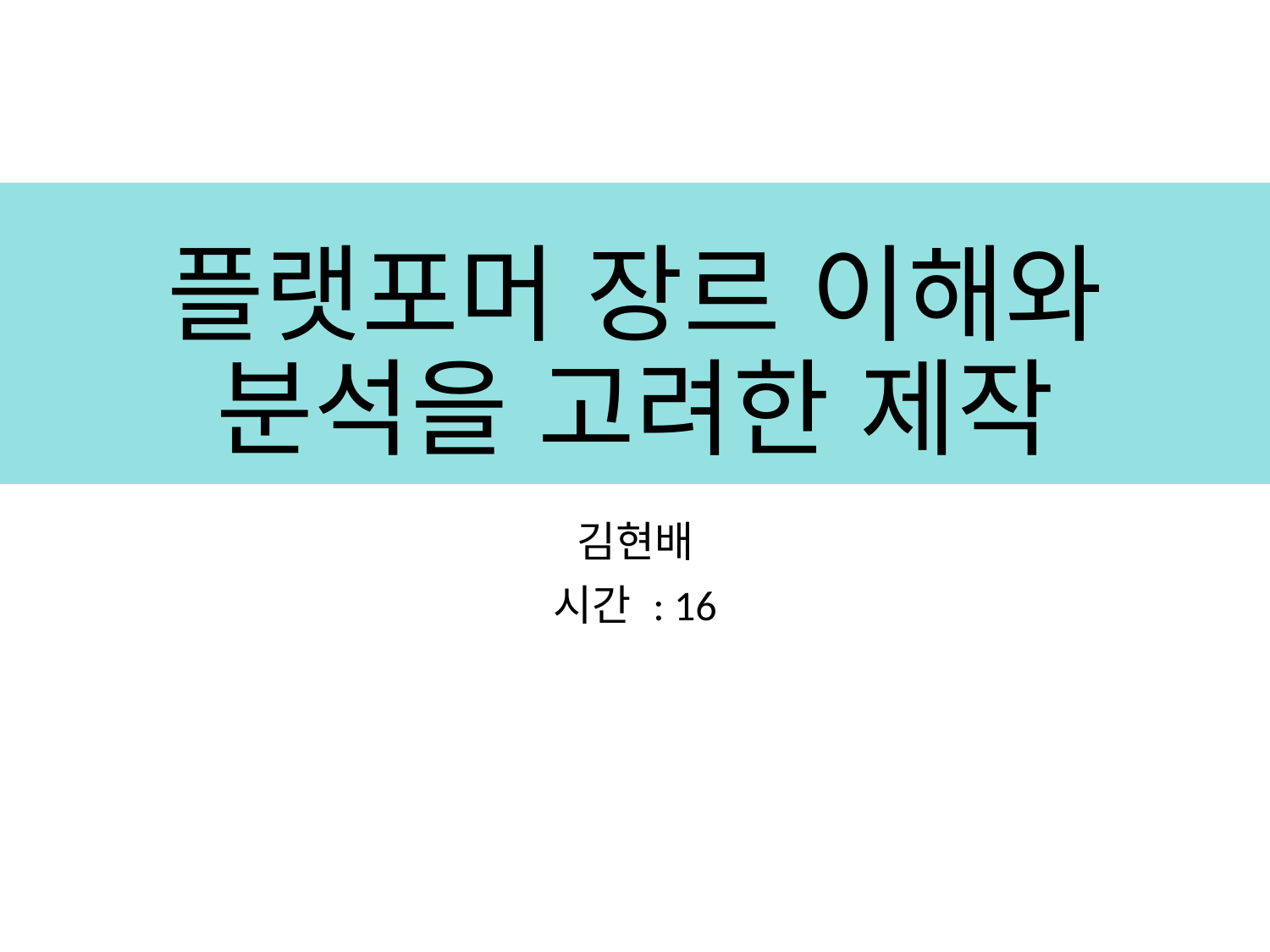

# 플랫포머 장르 이해와 분석을 고려한 제작

김현배
시간 : 16